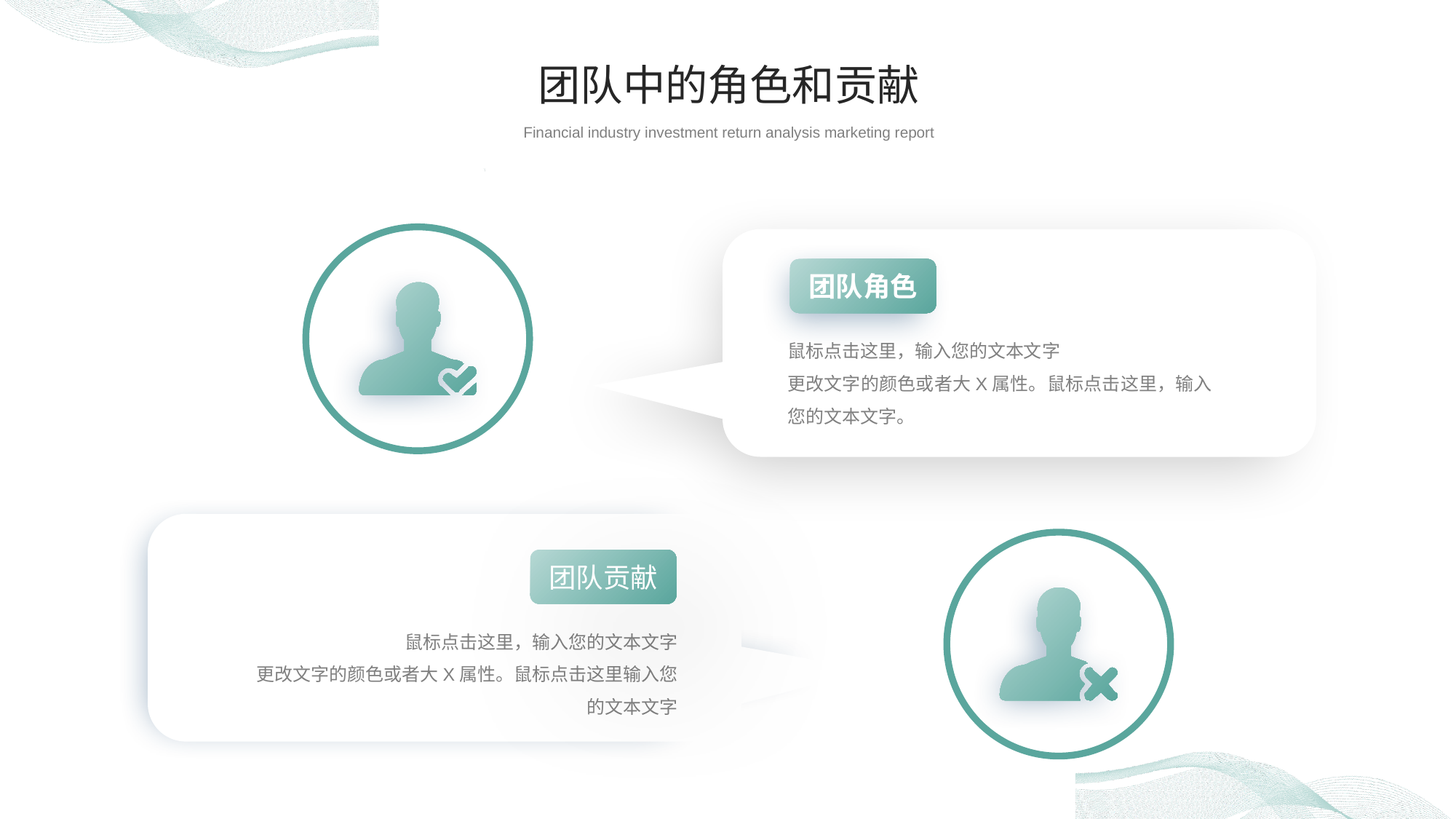

团队中的角色和贡献
Financial industry investment return analysis marketing report

团队角色

鼠标点击这里，输入您的文本文字
更改文字的颜色或者大X属性。鼠标点击这里，输入您的文本文字。

团队贡献

鼠标点击这里，输入您的文本文字
更改文字的颜色或者大X属性。鼠标点击这里输入您的文本文字